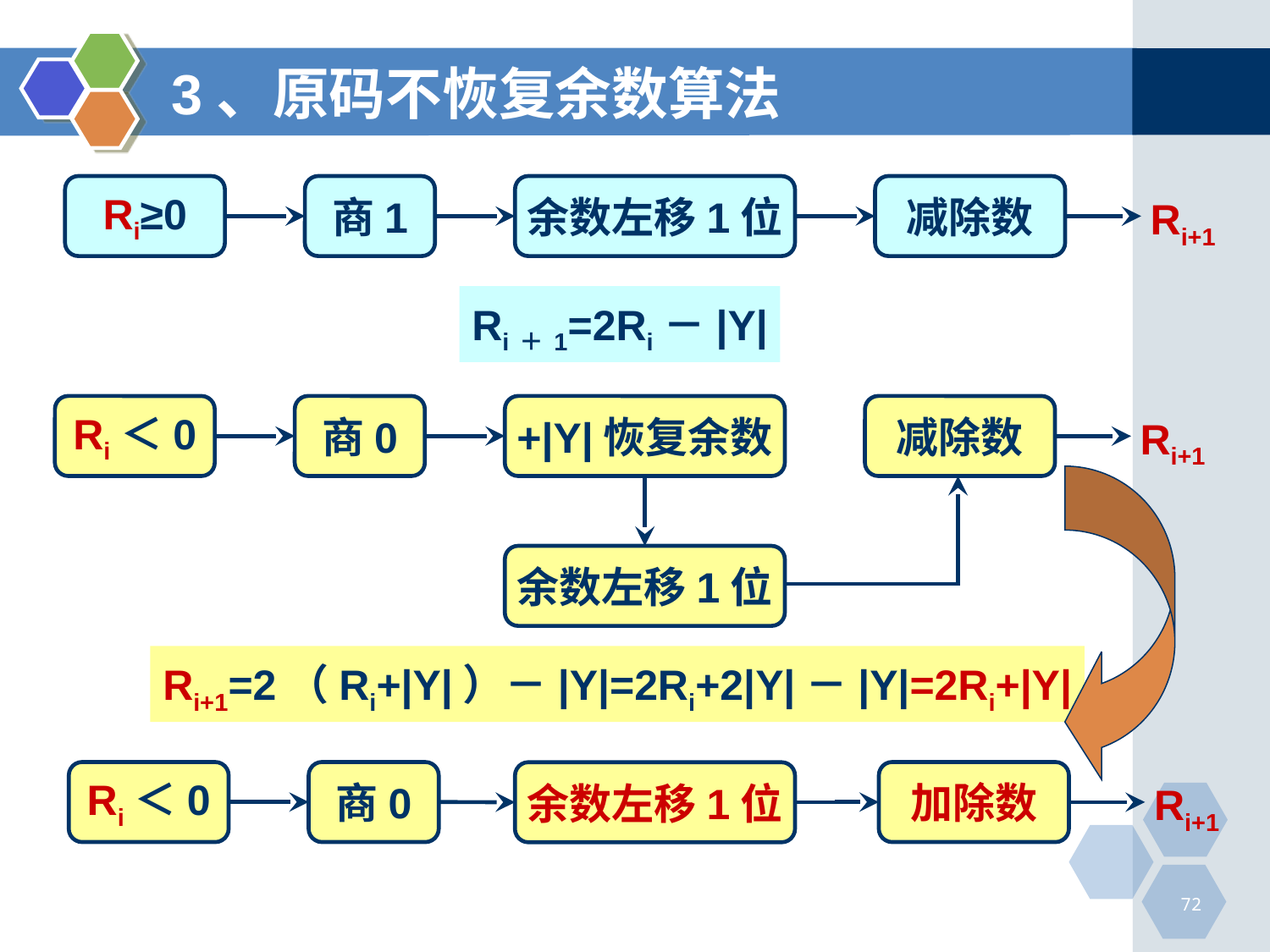

# 3、原码不恢复余数算法
Ri≥0
商1
余数左移1位
减除数
Ri+1
Ri＋1=2Ri－|Y|
Ri＜0
商0
+|Y|恢复余数
减除数
Ri+1

余数左移1位
Ri+1=2（Ri+|Y|）－|Y|=2Ri+2|Y|－|Y|=2Ri+|Y|
Ri＜0
商0
加除数
余数左移1位
Ri+1
72